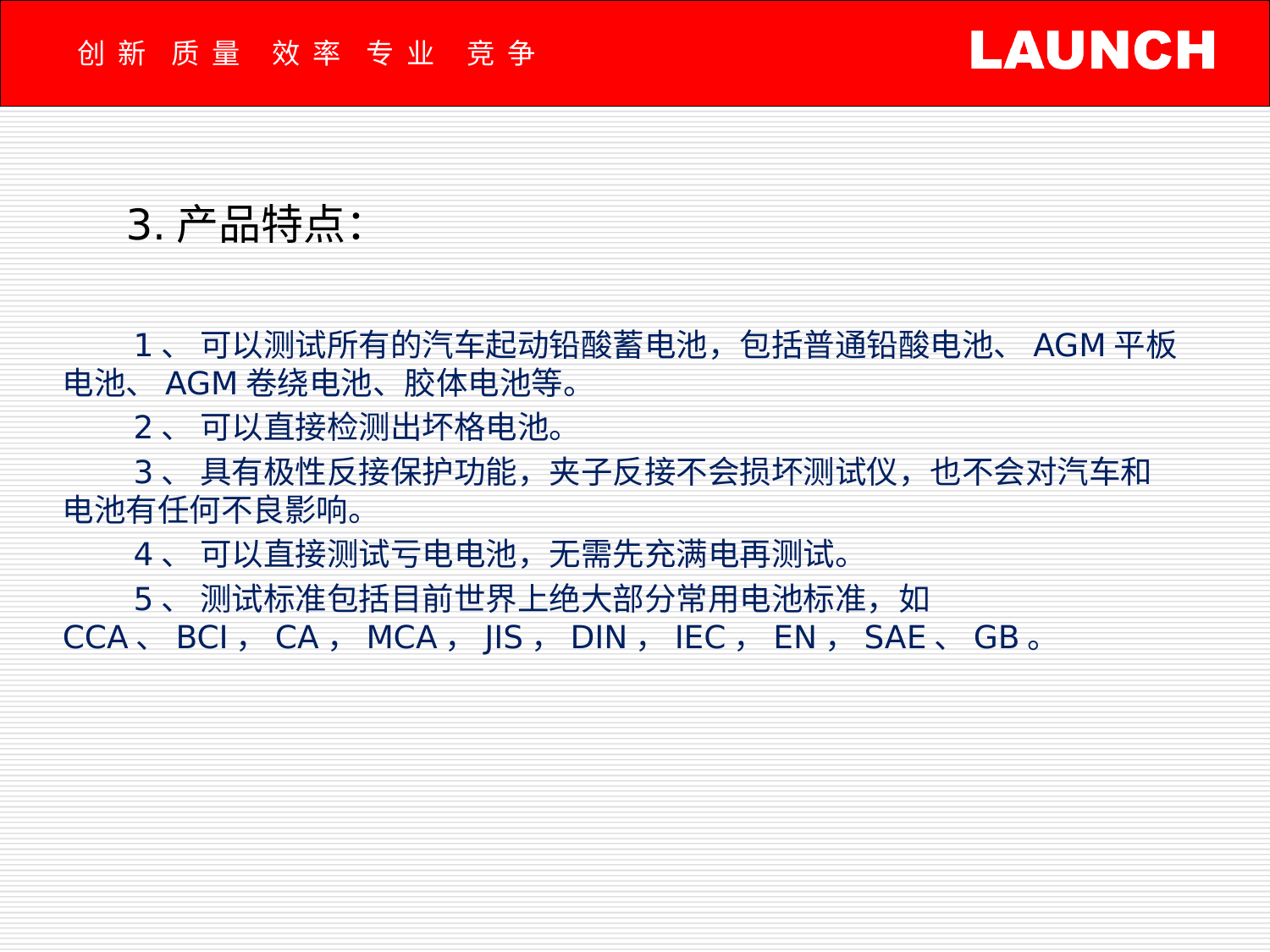

# 3.产品特点：
　　1、 可以测试所有的汽车起动铅酸蓄电池，包括普通铅酸电池、AGM平板电池、AGM卷绕电池、胶体电池等。
　　2、 可以直接检测出坏格电池。
　　3、 具有极性反接保护功能，夹子反接不会损坏测试仪，也不会对汽车和电池有任何不良影响。
　　4、 可以直接测试亏电电池，无需先充满电再测试。
　　5、 测试标准包括目前世界上绝大部分常用电池标准，如CCA、BCI，CA，MCA，JIS，DIN，IEC，EN，SAE、GB。